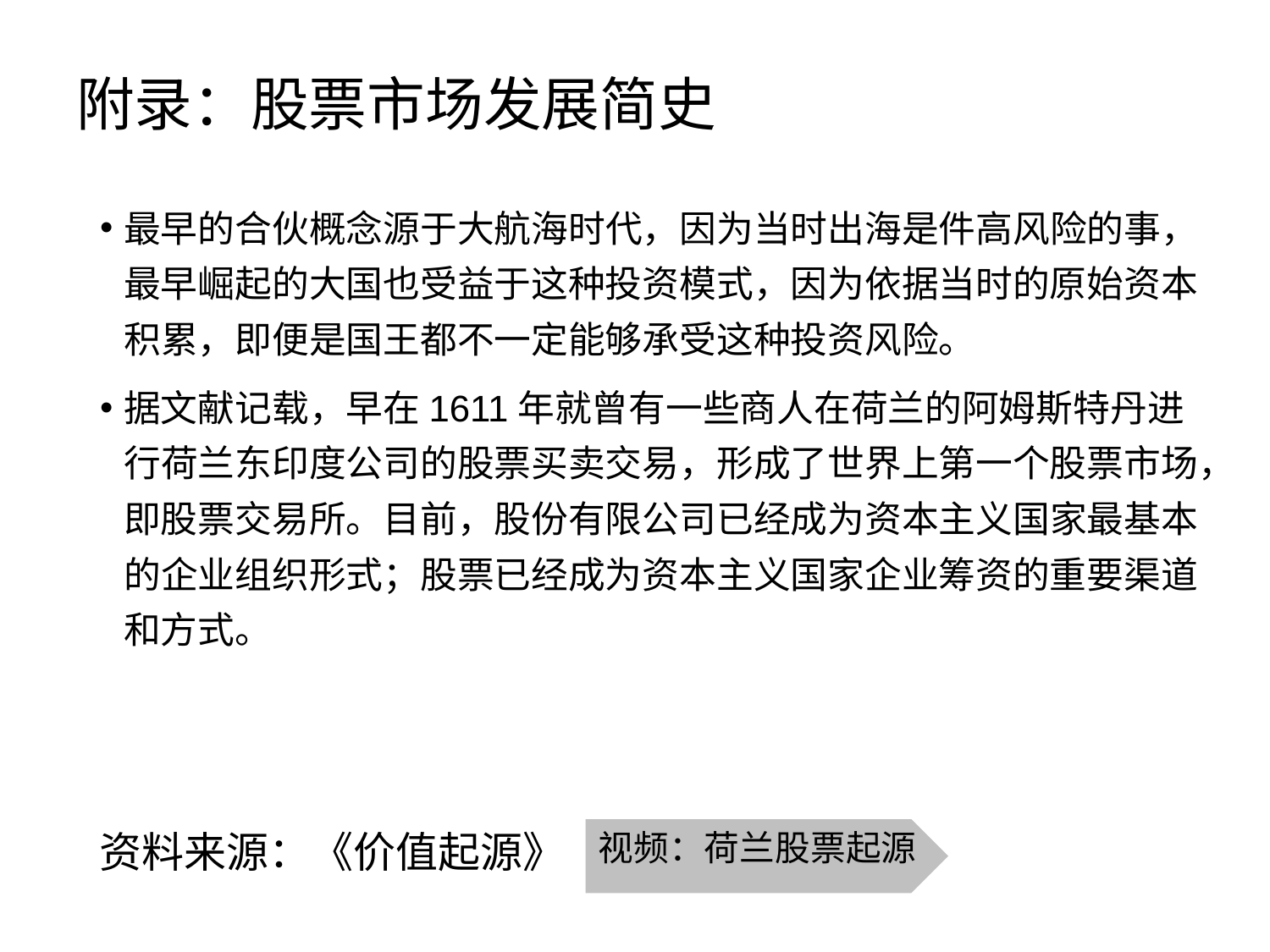

# 附录：股票市场发展简史
最早的合伙概念源于大航海时代，因为当时出海是件高风险的事，最早崛起的大国也受益于这种投资模式，因为依据当时的原始资本积累，即便是国王都不一定能够承受这种投资风险。
据文献记载，早在1611年就曾有一些商人在荷兰的阿姆斯特丹进行荷兰东印度公司的股票买卖交易，形成了世界上第一个股票市场，即股票交易所。目前，股份有限公司已经成为资本主义国家最基本的企业组织形式；股票已经成为资本主义国家企业筹资的重要渠道和方式。
资料来源：《价值起源》
视频：荷兰股票起源